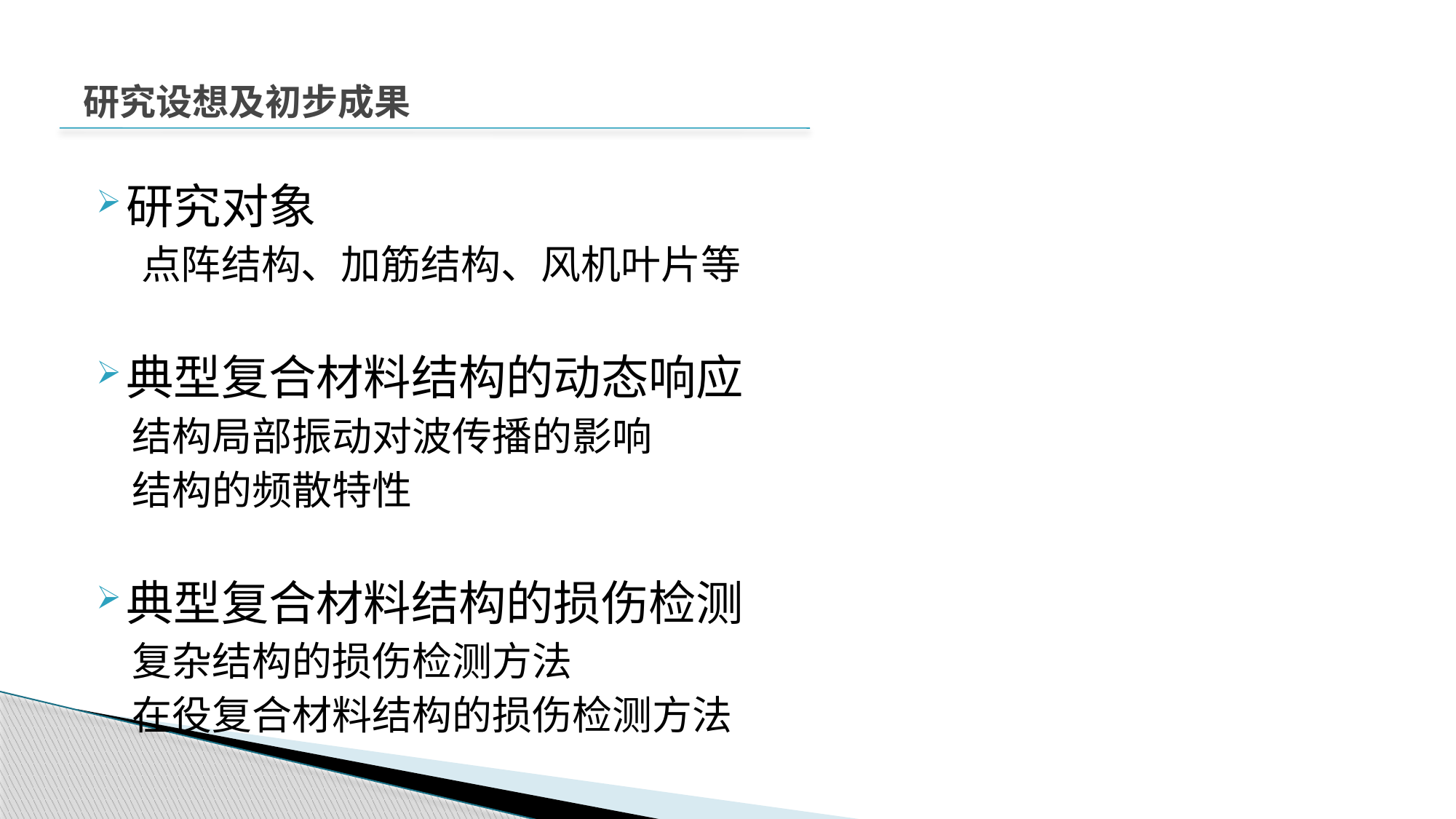

# 研究设想及初步成果
研究对象
    点阵结构、加筋结构、风机叶片等

典型复合材料结构的动态响应
   结构局部振动对波传播的影响
   结构的频散特性

典型复合材料结构的损伤检测
   复杂结构的损伤检测方法
   在役复合材料结构的损伤检测方法